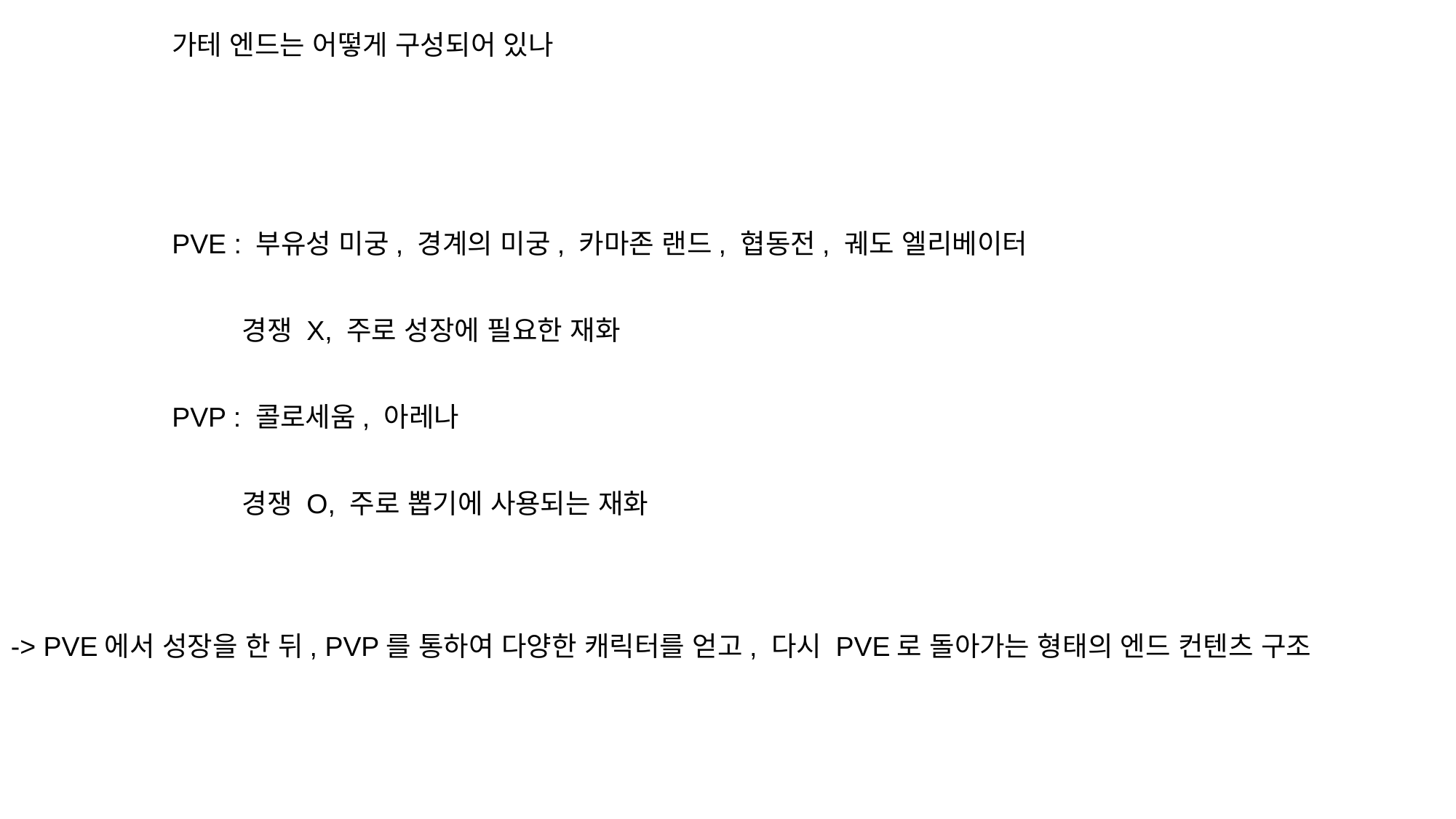

가테 엔드는 어떻게 구성되어 있나
PVE : 부유성 미궁, 경계의 미궁, 카마존 랜드, 협동전, 궤도 엘리베이터
경쟁 X, 주로 성장에 필요한 재화
PVP : 콜로세움, 아레나
경쟁 O, 주로 뽑기에 사용되는 재화
-> PVE에서 성장을 한 뒤, PVP를 통하여 다양한 캐릭터를 얻고, 다시 PVE로 돌아가는 형태의 엔드 컨텐츠 구조